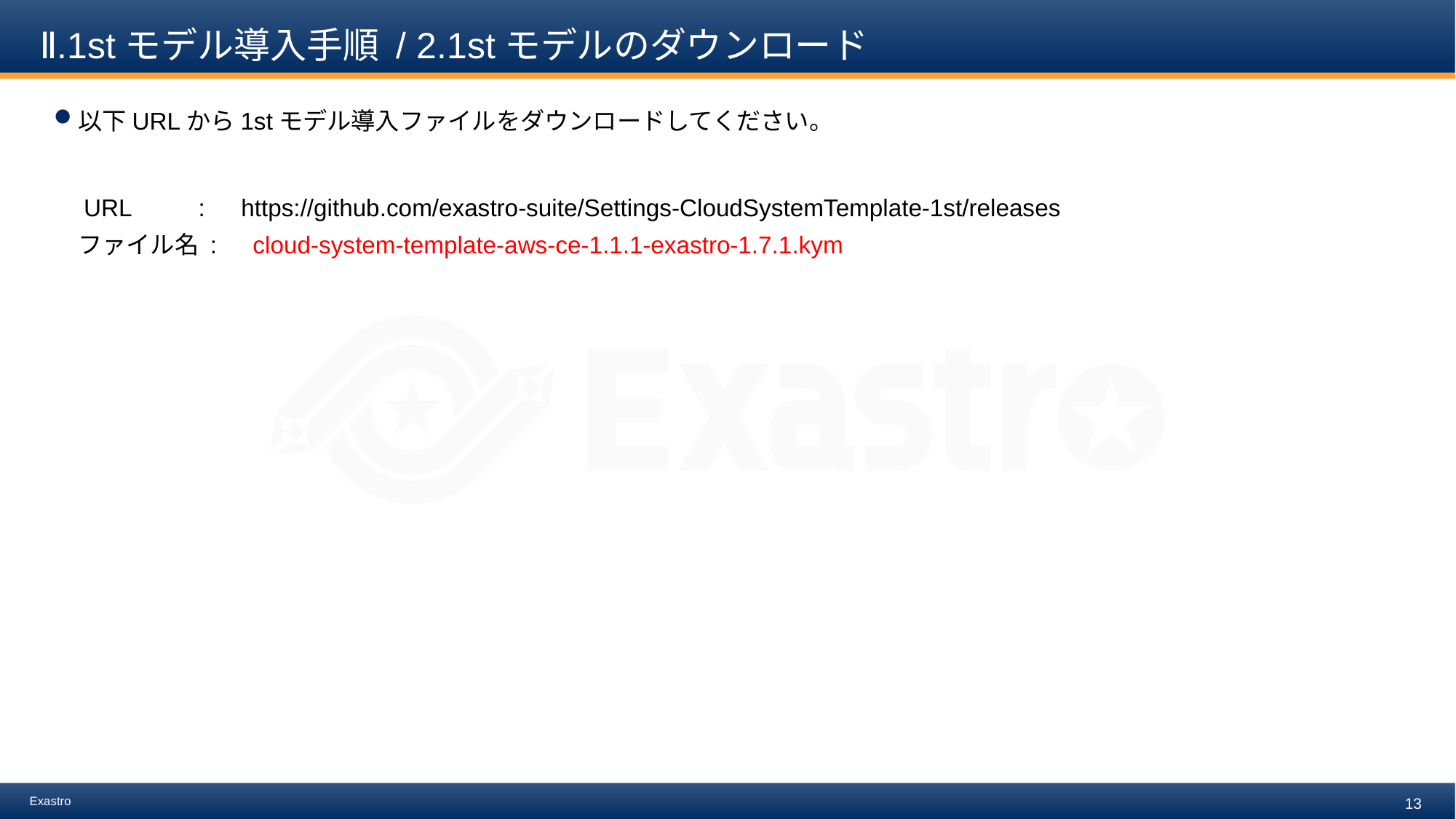

# Ⅱ.1stモデル導入手順 / 2.1stモデルのダウンロード
以下URLから1stモデル導入ファイルをダウンロードしてください。

　URL          :　https://github.com/exastro-suite/Settings-CloudSystemTemplate-1st/releases
　ファイル名 :　cloud-system-template-aws-ce-1.1.1-exastro-1.7.1.kym